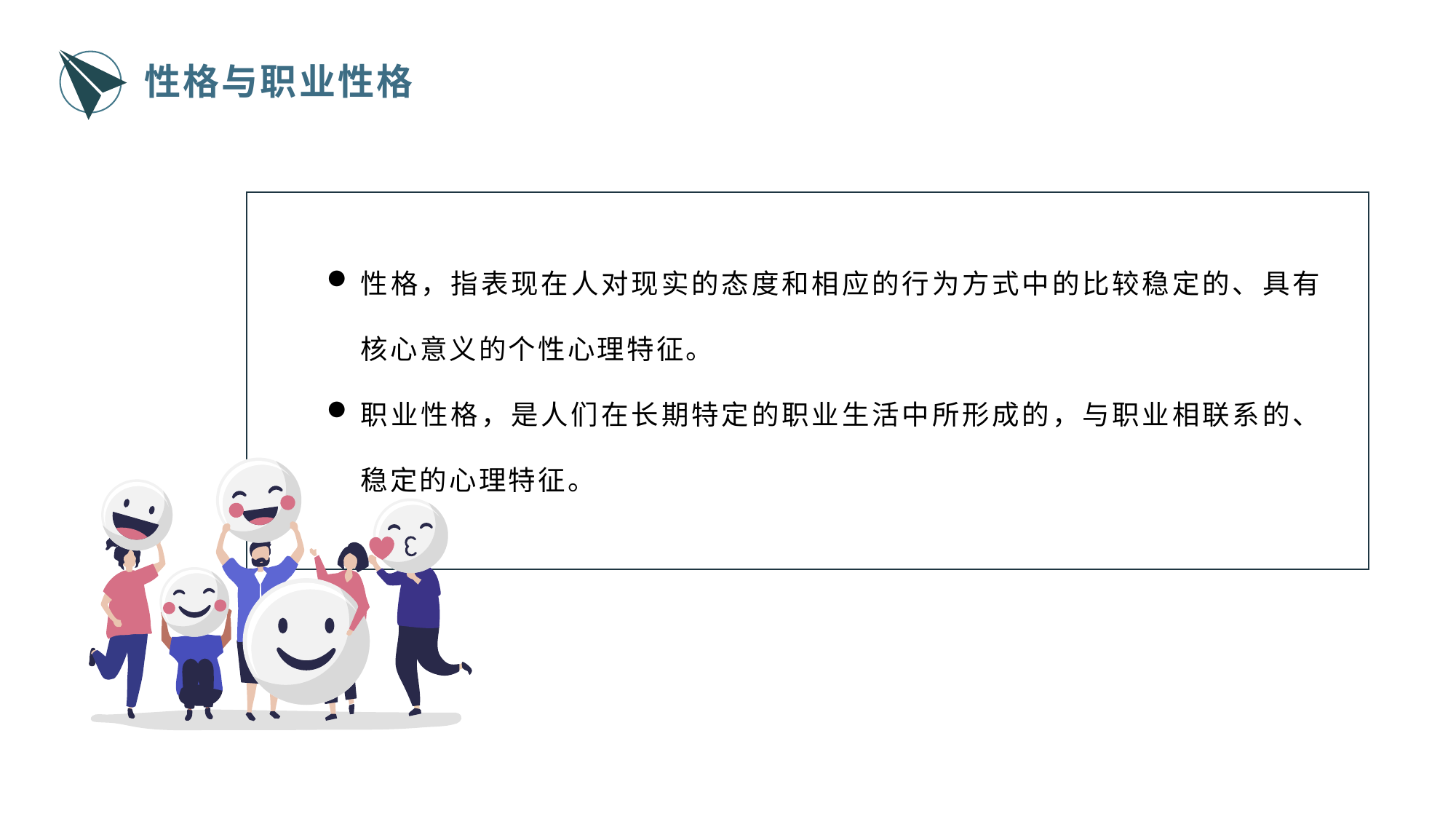

性格与职业性格

性格，指表现在人对现实的态度和相应的行为方式中的比较稳定的、具有核心意义的个性心理特征。
职业性格，是人们在长期特定的职业生活中所形成的，与职业相联系的、稳定的心理特征。